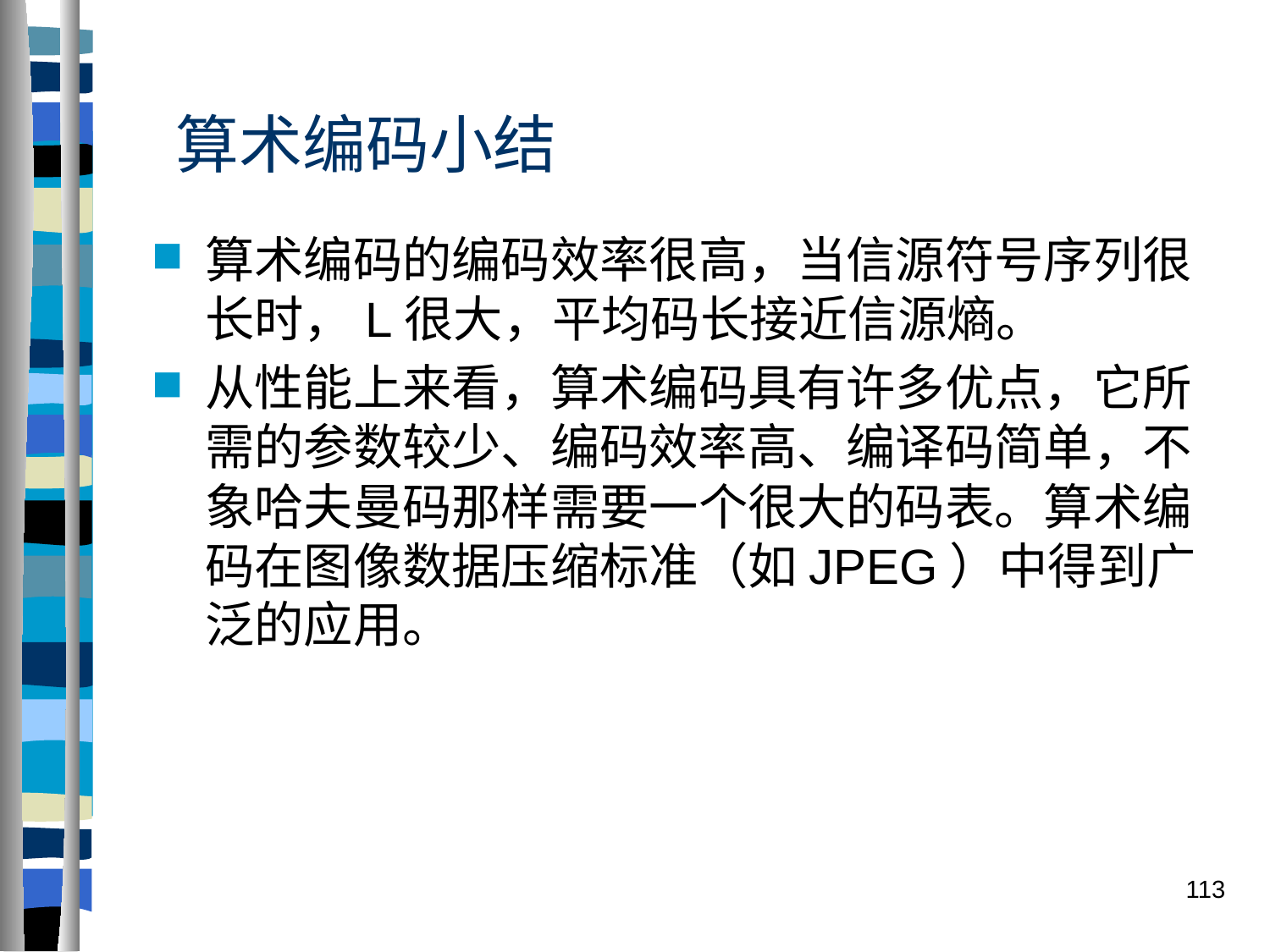

算术编码小结
算术编码的编码效率很高，当信源符号序列很长时，L很大，平均码长接近信源熵。
从性能上来看，算术编码具有许多优点，它所需的参数较少、编码效率高、编译码简单，不象哈夫曼码那样需要一个很大的码表。算术编码在图像数据压缩标准（如JPEG）中得到广泛的应用。

113